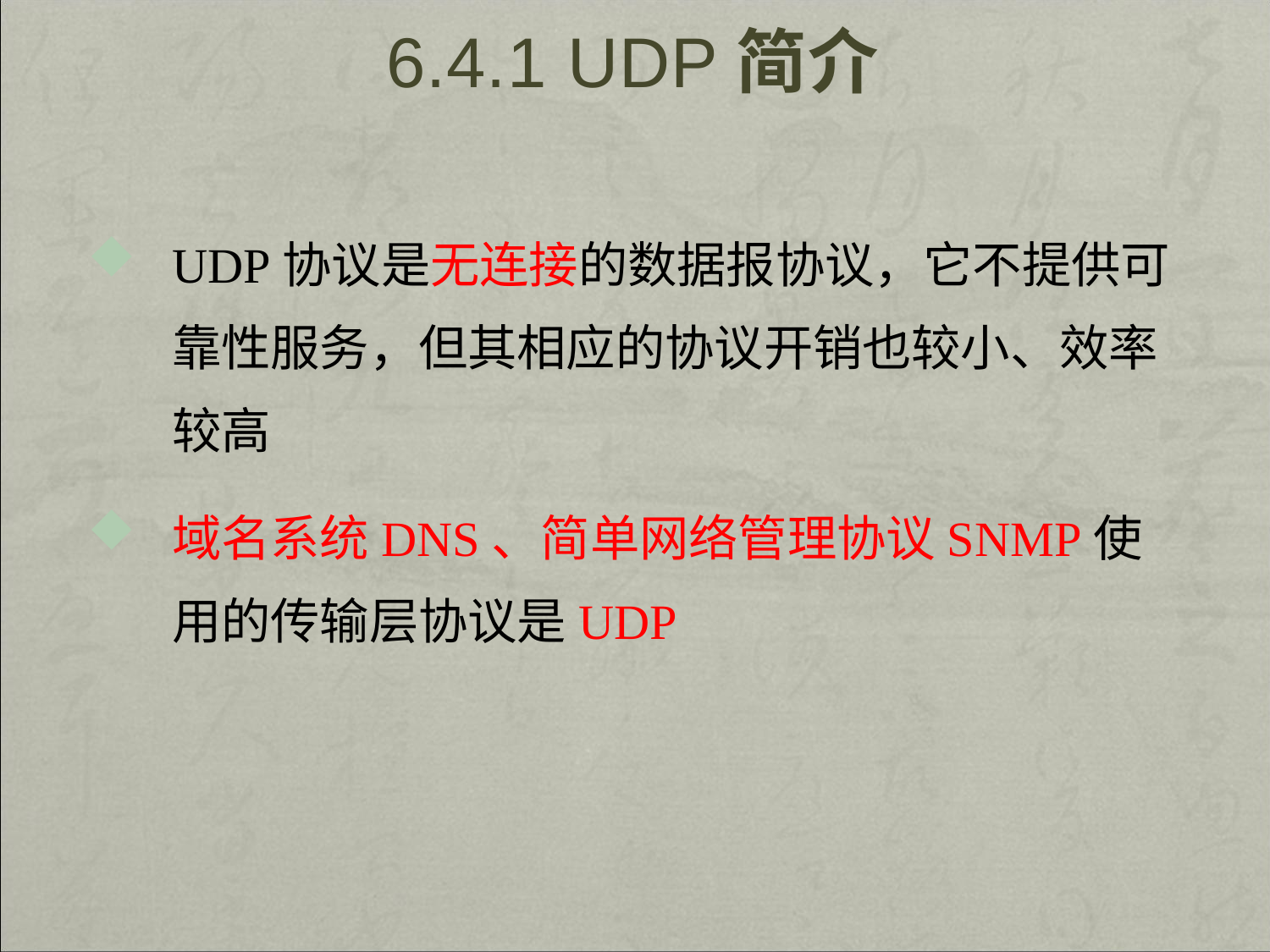

# 6.4.1 UDP简介
UDP协议是无连接的数据报协议，它不提供可靠性服务，但其相应的协议开销也较小、效率较高
域名系统DNS、简单网络管理协议SNMP使用的传输层协议是UDP
130